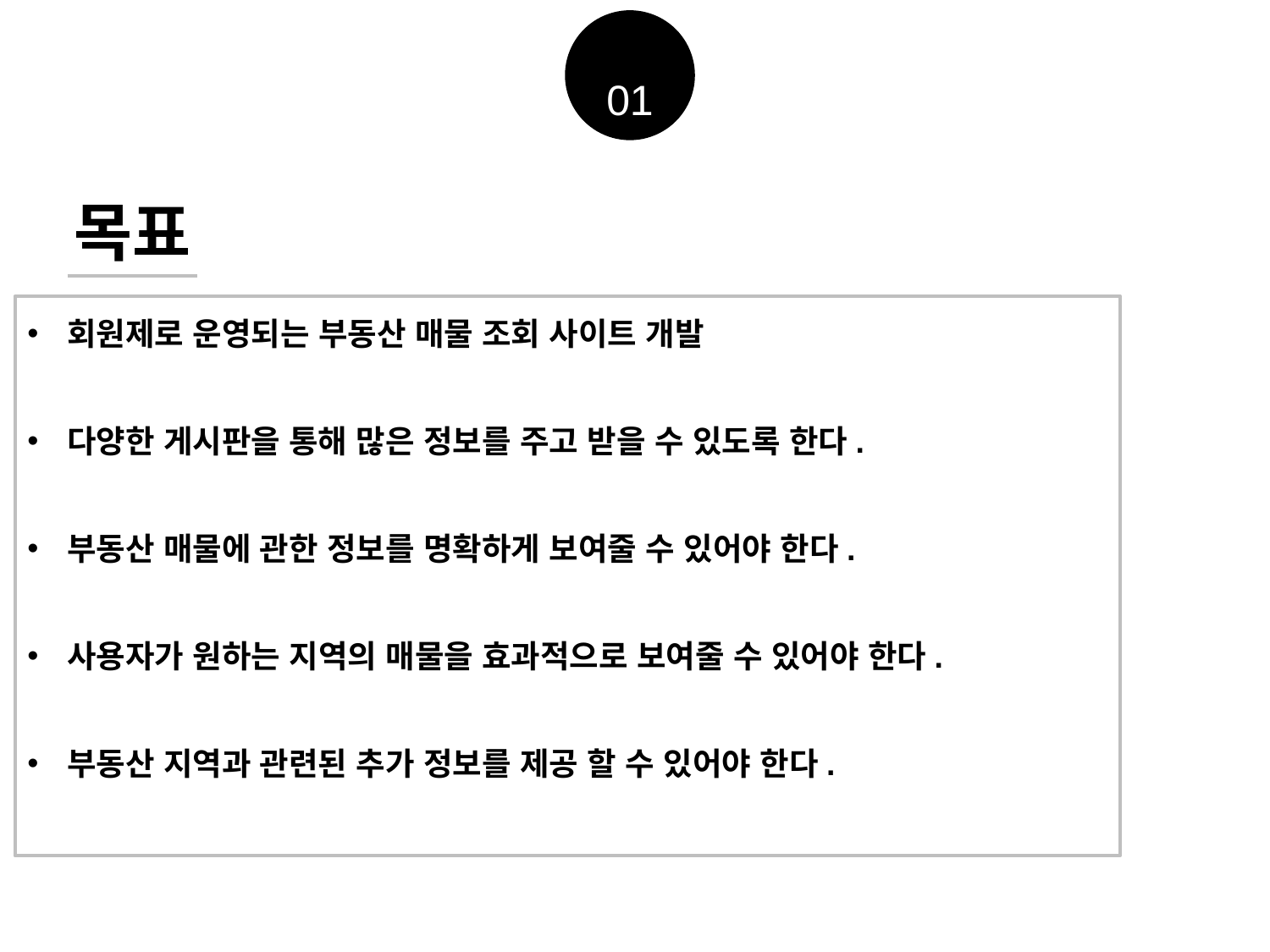

01
목표

회원제로 운영되는 부동산 매물 조회 사이트 개발
다양한 게시판을 통해 많은 정보를 주고 받을 수 있도록 한다.
부동산 매물에 관한 정보를 명확하게 보여줄 수 있어야 한다.
사용자가 원하는 지역의 매물을 효과적으로 보여줄 수 있어야 한다.
부동산 지역과 관련된 추가 정보를 제공 할 수 있어야 한다.